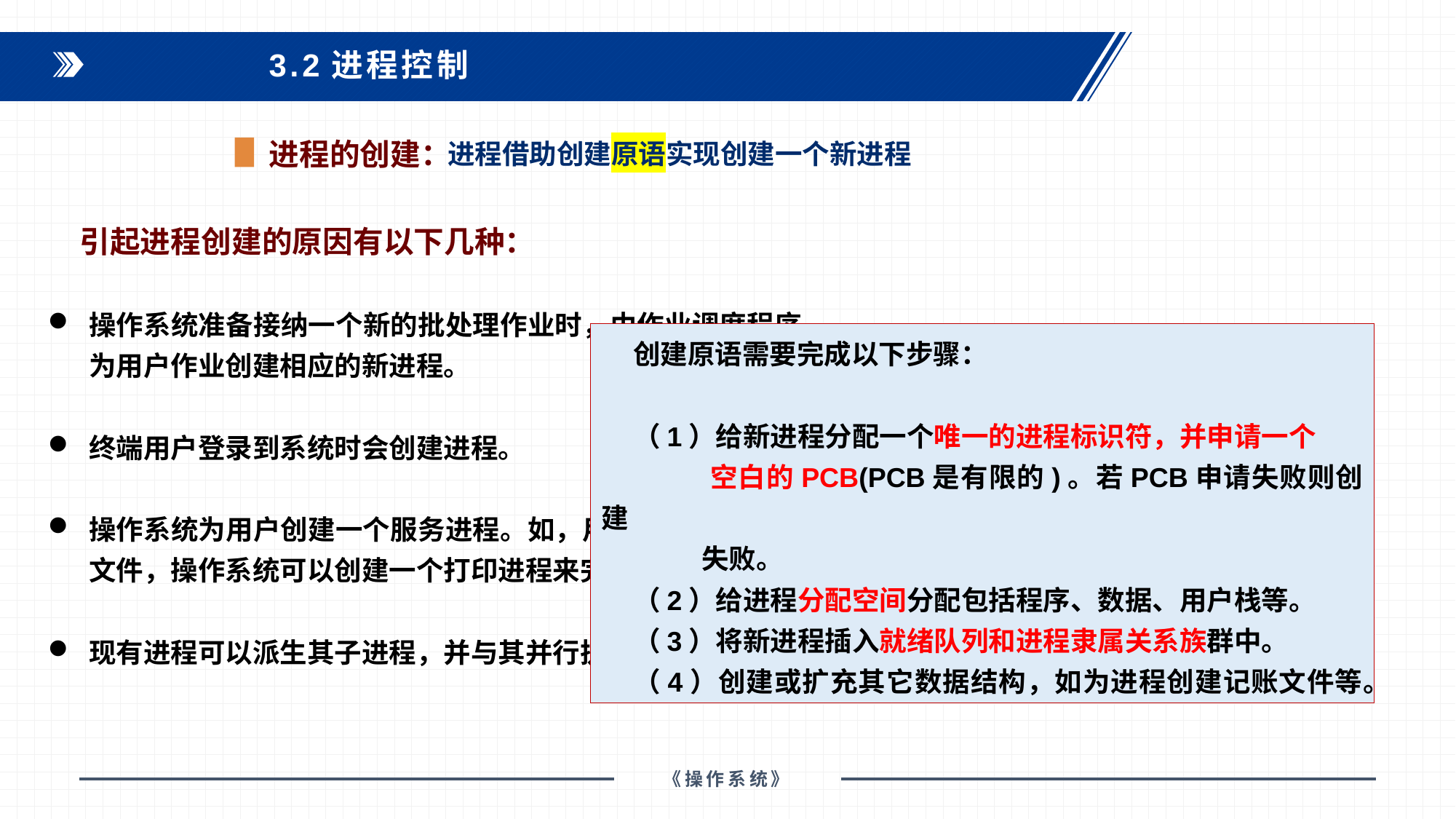

3.2进程控制

进程借助创建原语实现创建一个新进程
进程的创建：

引起进程创建的原因有以下几种：

操作系统准备接纳一个新的批处理作业时，由作业调度程序为用户作业创建相应的新进程。

终端用户登录到系统时会创建进程。

操作系统为用户创建一个服务进程。如，用户请求打印一个文件，操作系统可以创建一个打印进程来完成。

现有进程可以派生其子进程，并与其并行执行任务。
创建原语需要完成以下步骤：

（1）给新进程分配一个唯一的进程标识符，并申请一个
          空白的PCB(PCB是有限的)。若PCB申请失败则创建
          失败。
（2）给进程分配空间分配包括程序、数据、用户栈等。
（3）将新进程插入就绪队列和进程隶属关系族群中。
（4）创建或扩充其它数据结构，如为进程创建记账文件等。